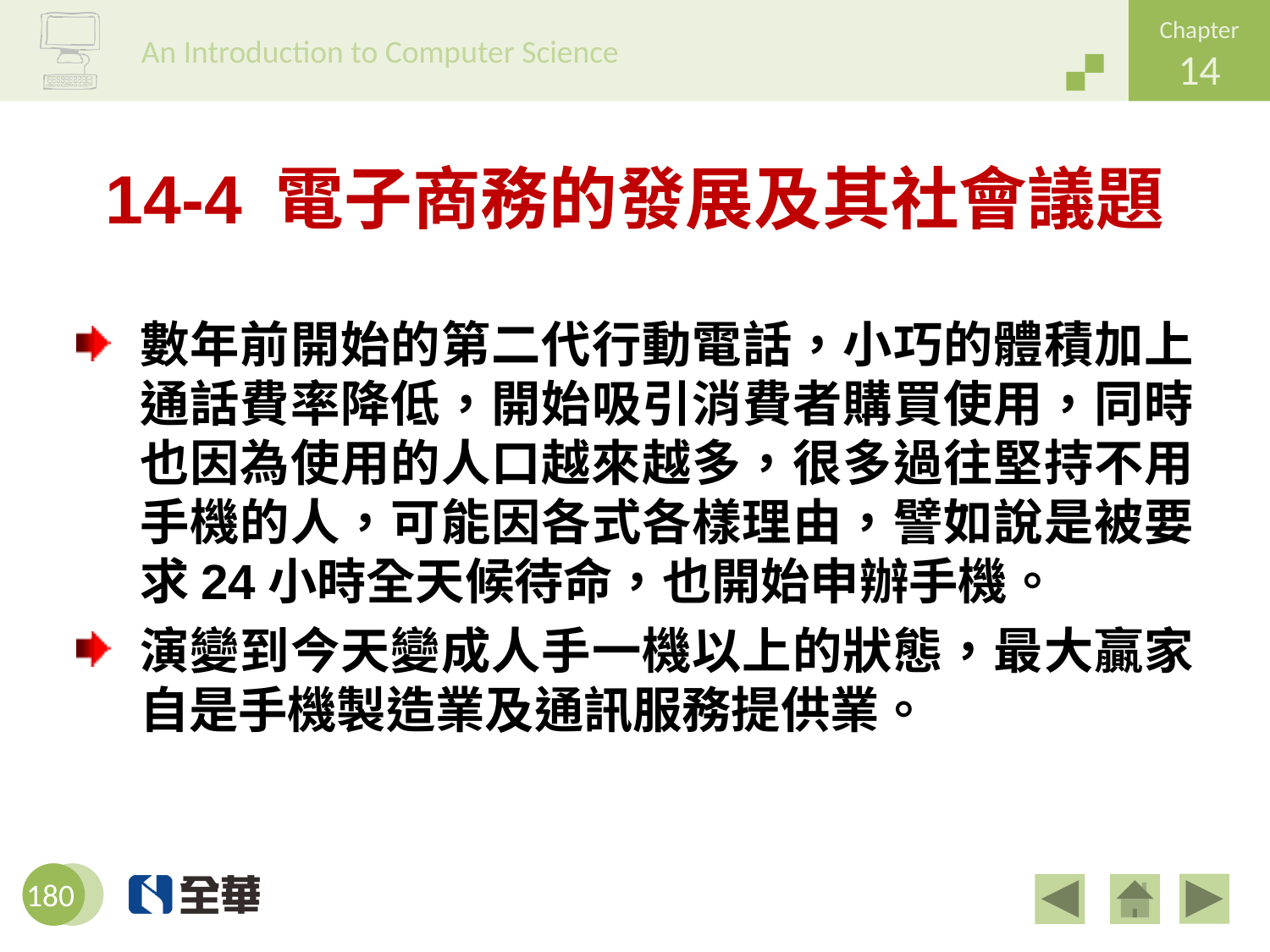

# 14-4 電子商務的發展及其社會議題
數年前開始的第二代行動電話，小巧的體積加上通話費率降低，開始吸引消費者購買使用，同時也因為使用的人口越來越多，很多過往堅持不用手機的人，可能因各式各樣理由，譬如說是被要求24小時全天候待命，也開始申辦手機。
演變到今天變成人手一機以上的狀態，最大贏家自是手機製造業及通訊服務提供業。